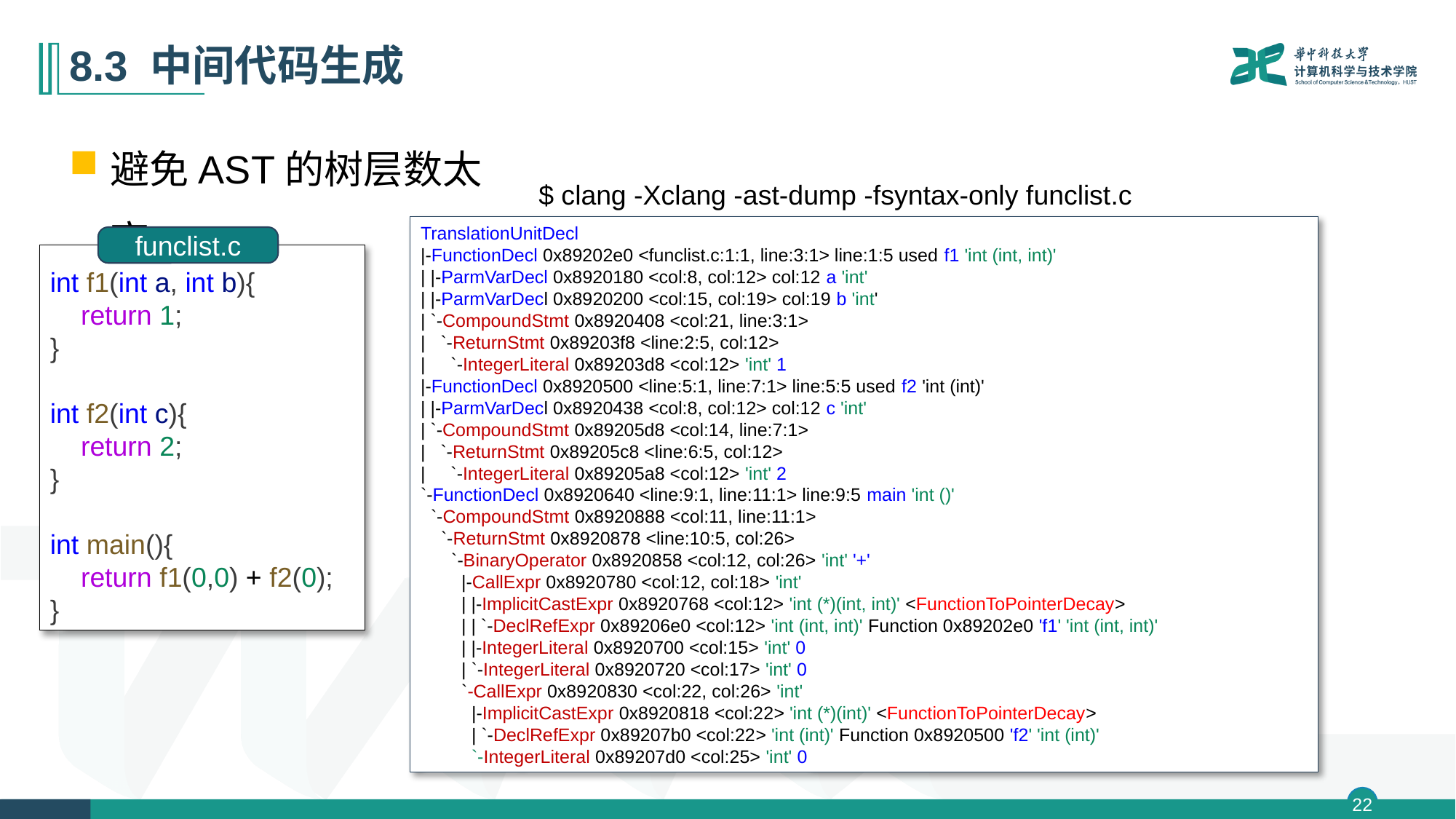

# 8.3 中间代码生成
避免AST的树层数太高
$ clang -Xclang -ast-dump -fsyntax-only funclist.c
TranslationUnitDecl
|-FunctionDecl 0x89202e0 <funclist.c:1:1, line:3:1> line:1:5 used f1 'int (int, int)'
| |-ParmVarDecl 0x8920180 <col:8, col:12> col:12 a 'int'
| |-ParmVarDecl 0x8920200 <col:15, col:19> col:19 b 'int'
| `-CompoundStmt 0x8920408 <col:21, line:3:1>
|   `-ReturnStmt 0x89203f8 <line:2:5, col:12>
|     `-IntegerLiteral 0x89203d8 <col:12> 'int' 1
|-FunctionDecl 0x8920500 <line:5:1, line:7:1> line:5:5 used f2 'int (int)'
| |-ParmVarDecl 0x8920438 <col:8, col:12> col:12 c 'int'
| `-CompoundStmt 0x89205d8 <col:14, line:7:1>
|   `-ReturnStmt 0x89205c8 <line:6:5, col:12>
|     `-IntegerLiteral 0x89205a8 <col:12> 'int' 2
`-FunctionDecl 0x8920640 <line:9:1, line:11:1> line:9:5 main 'int ()'
  `-CompoundStmt 0x8920888 <col:11, line:11:1>
    `-ReturnStmt 0x8920878 <line:10:5, col:26>
      `-BinaryOperator 0x8920858 <col:12, col:26> 'int' '+'
        |-CallExpr 0x8920780 <col:12, col:18> 'int'
        | |-ImplicitCastExpr 0x8920768 <col:12> 'int (*)(int, int)' <FunctionToPointerDecay>
        | | `-DeclRefExpr 0x89206e0 <col:12> 'int (int, int)' Function 0x89202e0 'f1' 'int (int, int)'
        | |-IntegerLiteral 0x8920700 <col:15> 'int' 0
        | `-IntegerLiteral 0x8920720 <col:17> 'int' 0
        `-CallExpr 0x8920830 <col:22, col:26> 'int'
          |-ImplicitCastExpr 0x8920818 <col:22> 'int (*)(int)' <FunctionToPointerDecay>
          | `-DeclRefExpr 0x89207b0 <col:22> 'int (int)' Function 0x8920500 'f2' 'int (int)'
          `-IntegerLiteral 0x89207d0 <col:25> 'int' 0
funclist.c

int f1(int a, int b){
    return 1;
}
int f2(int c){
    return 2;
}
int main(){
    return f1(0,0) + f2(0);
}